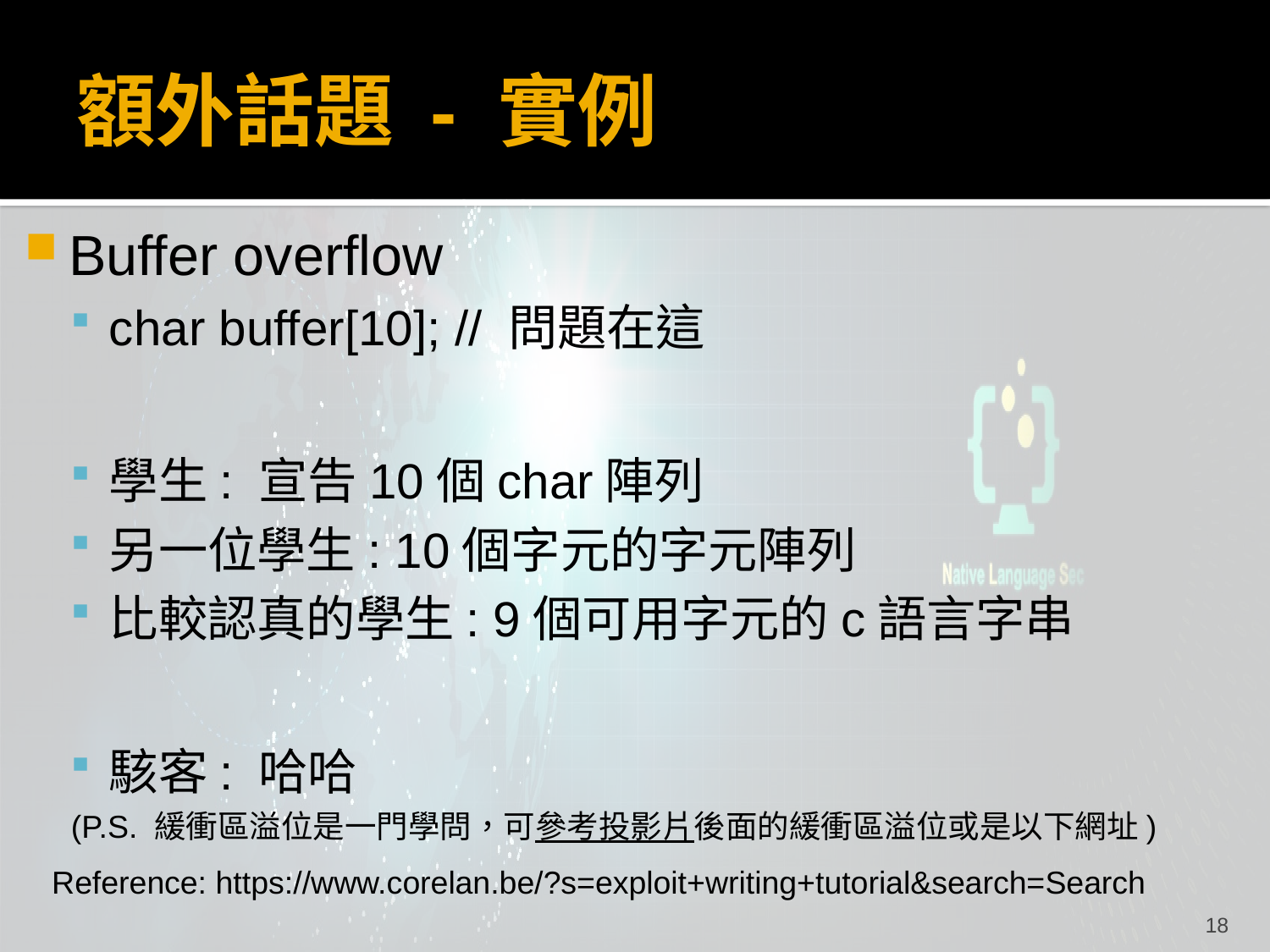

# 額外話題 - 實例
Buffer overflow
char buffer[10]; // 問題在這

學生: 宣告10個char陣列
另一位學生: 10個字元的字元陣列
比較認真的學生: 9個可用字元的c語言字串

駭客: 哈哈
(P.S. 緩衝區溢位是一門學問，可參考投影片後面的緩衝區溢位或是以下網址)
Reference: https://www.corelan.be/?s=exploit+writing+tutorial&search=Search
18